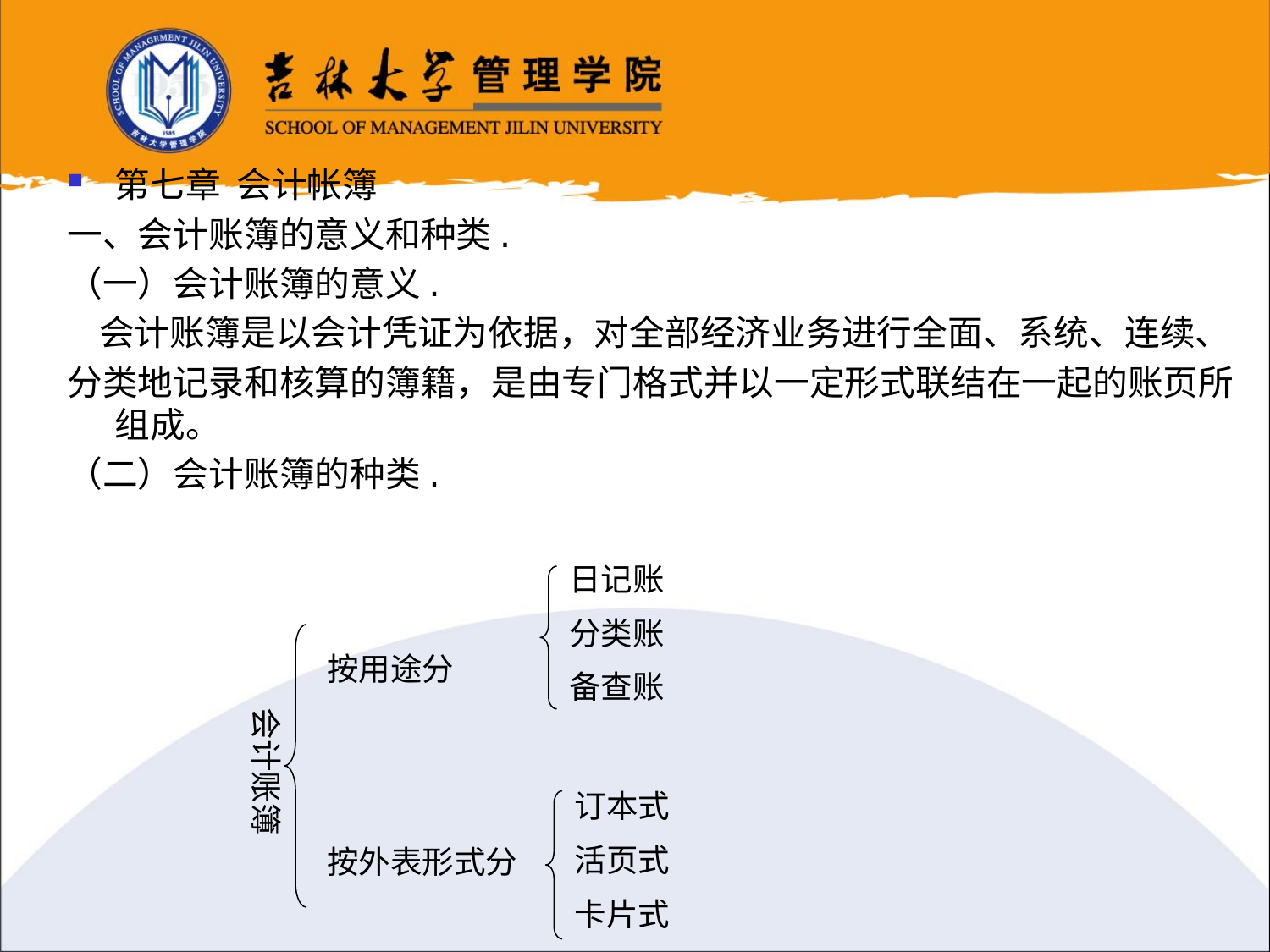

第七章  会计帐簿
一、会计账簿的意义和种类.
（一）会计账簿的意义.
   会计账簿是以会计凭证为依据，对全部经济业务进行全面、系统、连续、
分类地记录和核算的簿籍，是由专门格式并以一定形式联结在一起的账页所组成。
（二）会计账簿的种类.
日记账
分类账
备查账

按用途分
会计账簿
订本式
活页式
卡片式

按外表形式分
122